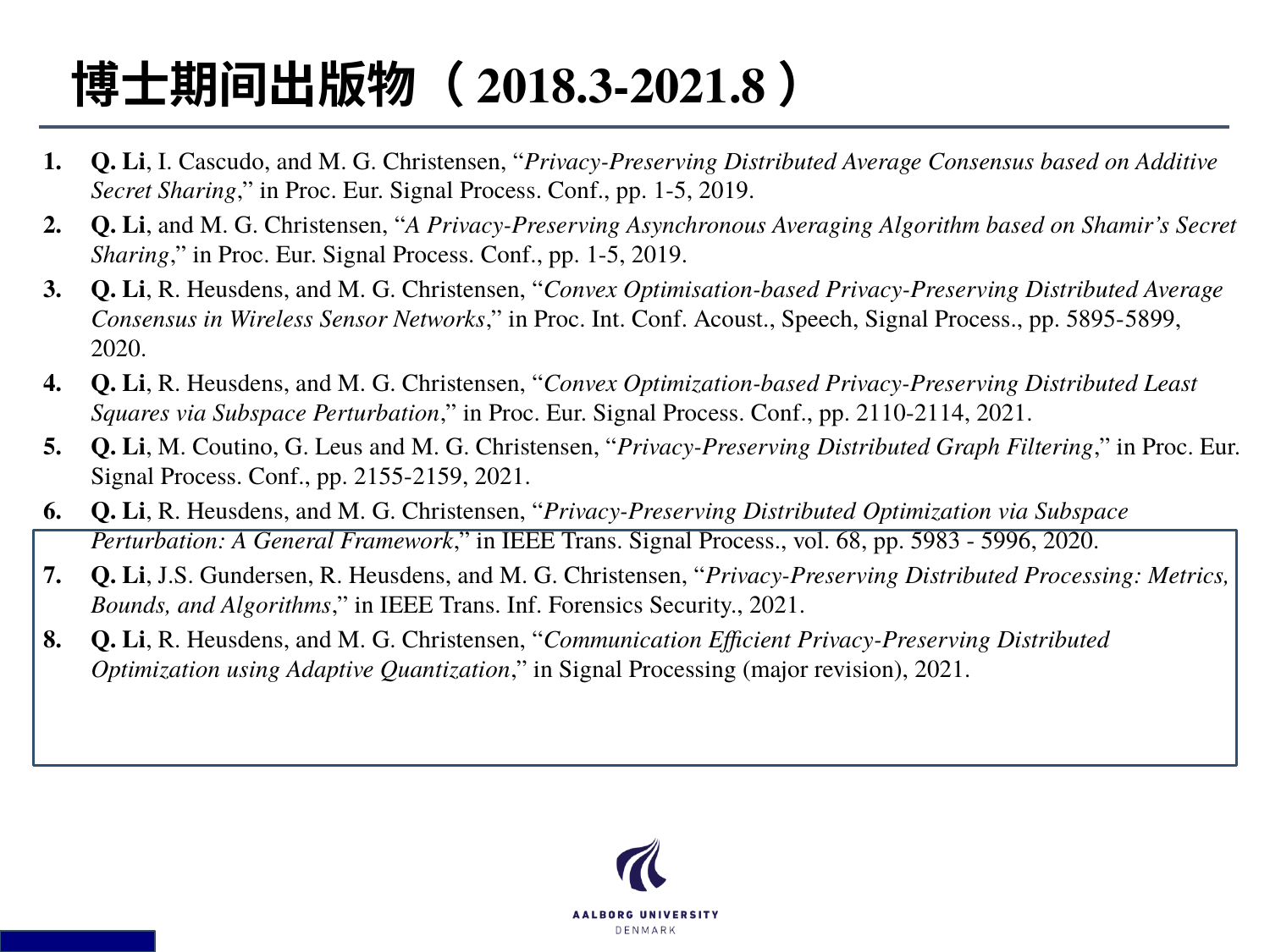

# 博士期间出版物（2018.3-2021.8）
Q. Li, I. Cascudo, and M. G. Christensen, “Privacy-Preserving Distributed Average Consensus based on Additive Secret Sharing,” in Proc. Eur. Signal Process. Conf., pp. 1-5, 2019.
Q. Li, and M. G. Christensen, “A Privacy-Preserving Asynchronous Averaging Algorithm based on Shamir’s Secret Sharing,” in Proc. Eur. Signal Process. Conf., pp. 1-5, 2019.
Q. Li, R. Heusdens, and M. G. Christensen, “Convex Optimisation-based Privacy-Preserving Distributed Average Consensus in Wireless Sensor Networks,” in Proc. Int. Conf. Acoust., Speech, Signal Process., pp. 5895-5899, 2020.
Q. Li, R. Heusdens, and M. G. Christensen, “Convex Optimization-based Privacy-Preserving Distributed Least Squares via Subspace Perturbation,” in Proc. Eur. Signal Process. Conf., pp. 2110-2114, 2021.
Q. Li, M. Coutino, G. Leus and M. G. Christensen, “Privacy-Preserving Distributed Graph Filtering,” in Proc. Eur. Signal Process. Conf., pp. 2155-2159, 2021.
Q. Li, R. Heusdens, and M. G. Christensen, “Privacy-Preserving Distributed Optimization via Subspace Perturbation: A General Framework,” in IEEE Trans. Signal Process., vol. 68, pp. 5983 - 5996, 2020.
Q. Li, J.S. Gundersen, R. Heusdens, and M. G. Christensen, “Privacy-Preserving Distributed Processing: Metrics, Bounds, and Algorithms,” in IEEE Trans. Inf. Forensics Security., 2021.
Q. Li, R. Heusdens, and M. G. Christensen, “Communication Efficient Privacy-Preserving Distributed Optimization using Adaptive Quantization,” in Signal Processing (major revision), 2021.

6